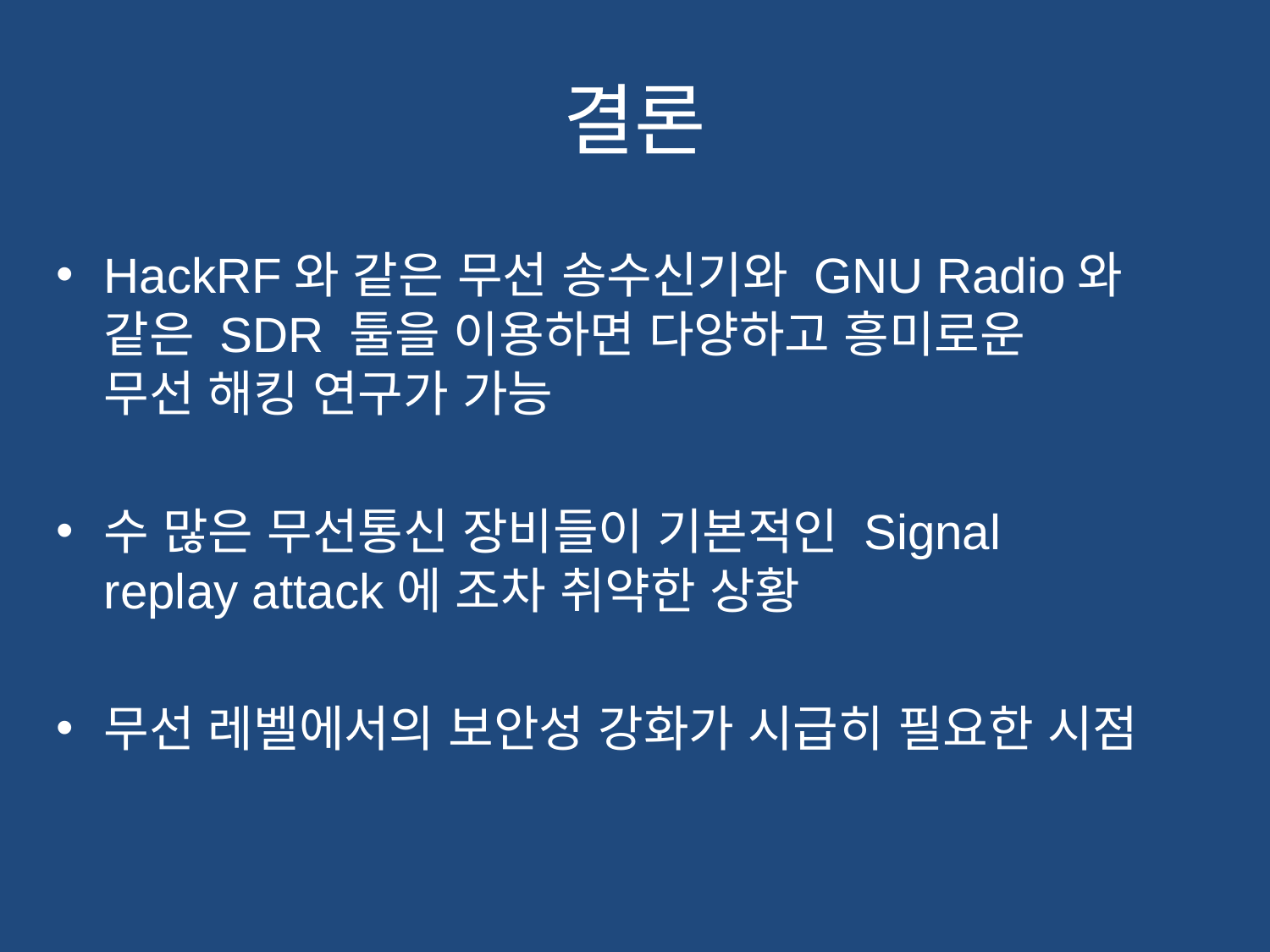

# 결론
HackRF와 같은 무선 송수신기와 GNU Radio와
같은 SDR 툴을 이용하면 다양하고 흥미로운
무선 해킹 연구가 가능

수 많은 무선통신 장비들이 기본적인 Signal
replay attack에 조차 취약한 상황

무선 레벨에서의 보안성 강화가 시급히 필요한 시점